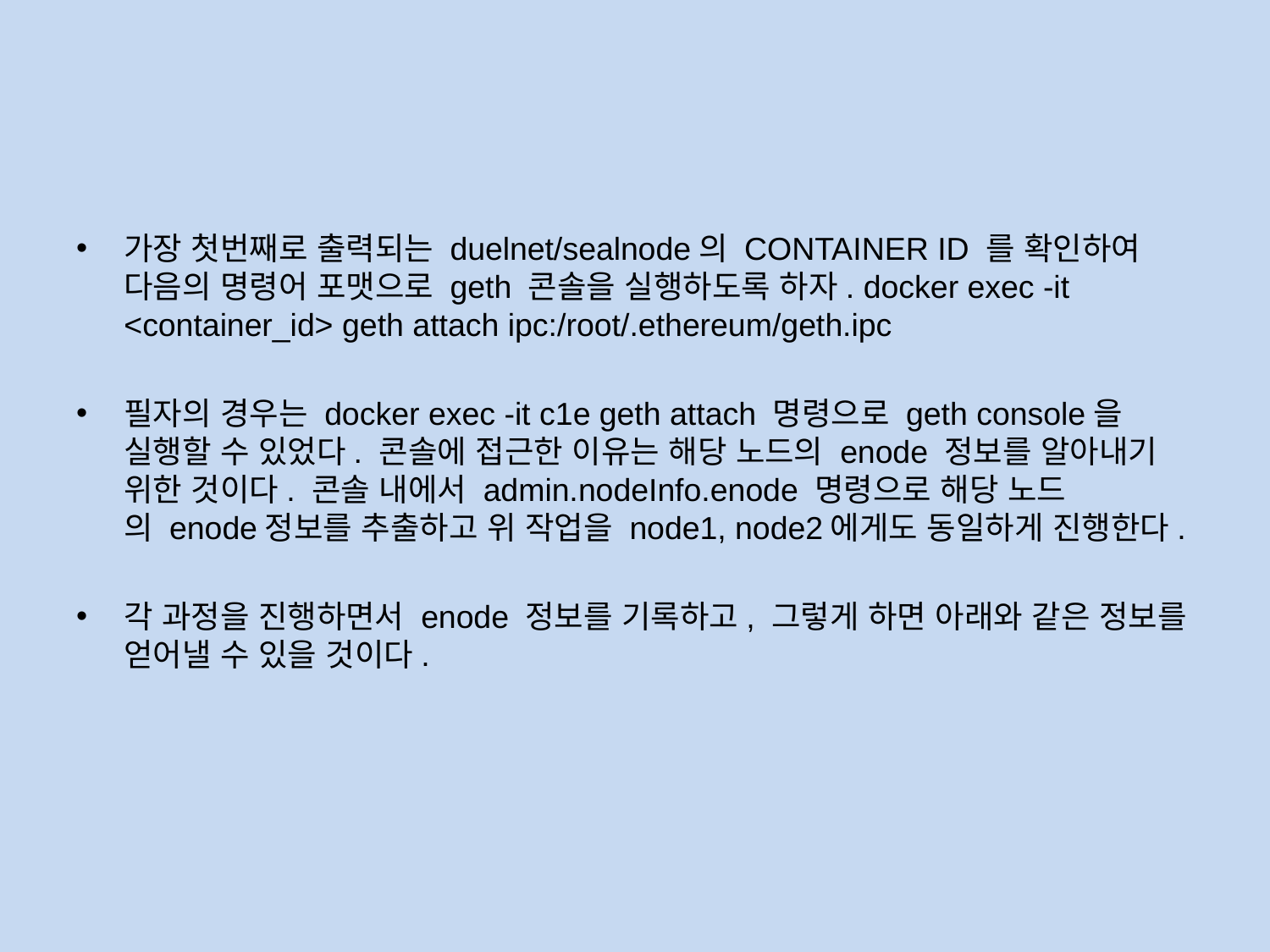

#
가장 첫번째로 출력되는 duelnet/sealnode의 CONTAINER ID 를 확인하여 다음의 명령어 포맷으로 geth 콘솔을 실행하도록 하자. docker exec -it <container_id> geth attach ipc:/root/.ethereum/geth.ipc

필자의 경우는 docker exec -it c1e geth attach 명령으로 geth console을 실행할 수 있었다. 콘솔에 접근한 이유는 해당 노드의 enode 정보를 알아내기 위한 것이다. 콘솔 내에서 admin.nodeInfo.enode 명령으로 해당 노드의 enode정보를 추출하고 위 작업을 node1, node2에게도 동일하게 진행한다.

각 과정을 진행하면서 enode 정보를 기록하고, 그렇게 하면 아래와 같은 정보를 얻어낼 수 있을 것이다.